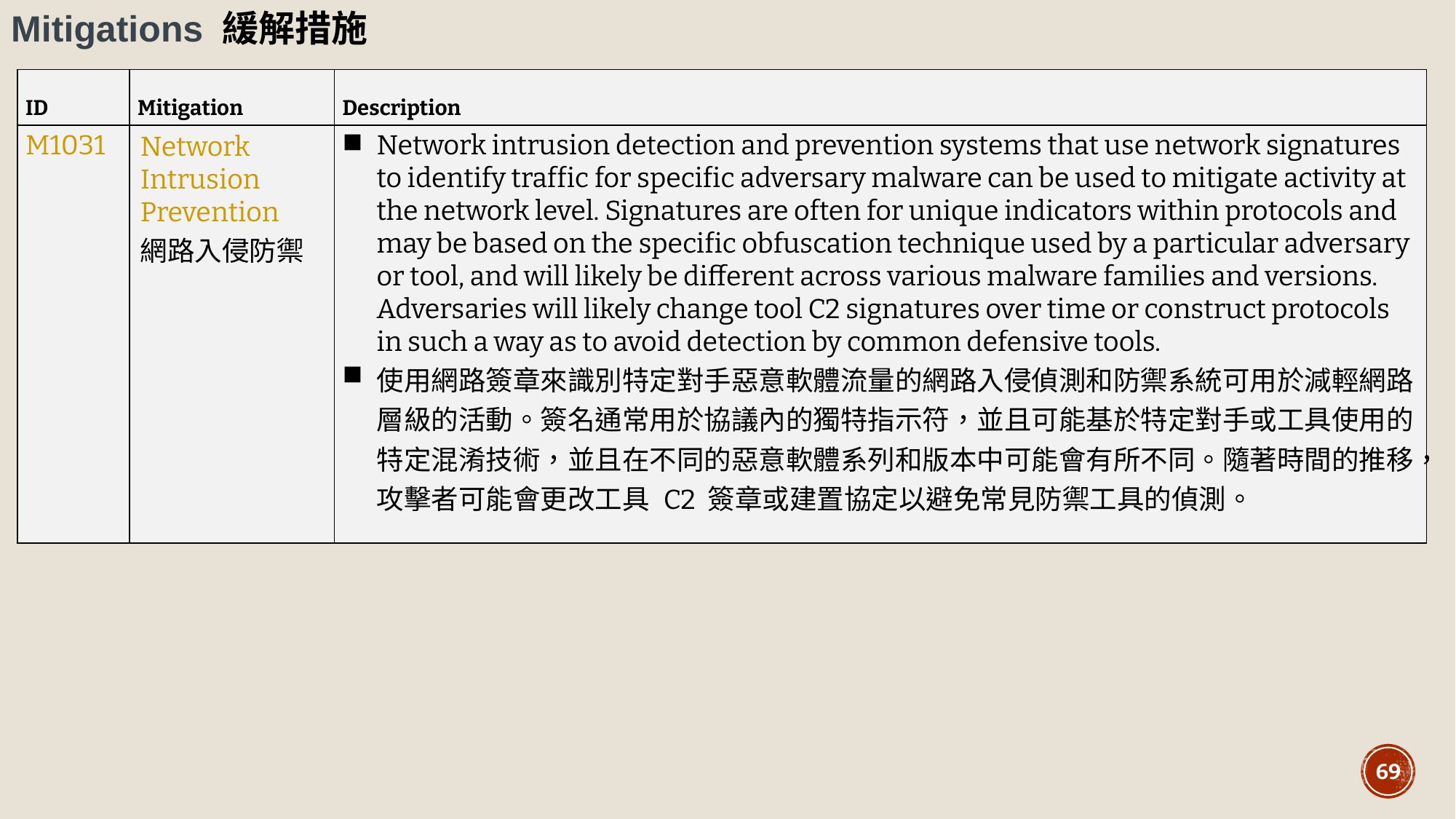

Mitigations 緩解措施
| ID | Mitigation | Description |
| --- | --- | --- |
| M1031 | Network Intrusion Prevention 網路入侵防禦 | Network intrusion detection and prevention systems that use network signatures to identify traffic for specific adversary malware can be used to mitigate activity at the network level. Signatures are often for unique indicators within protocols and may be based on the specific obfuscation technique used by a particular adversary or tool, and will likely be different across various malware families and versions. Adversaries will likely change tool C2 signatures over time or construct protocols in such a way as to avoid detection by common defensive tools. 使用網路簽章來識別特定對手惡意軟體流量的網路入侵偵測和防禦系統可用於減輕網路層級的活動。簽名通常用於協議內的獨特指示符，並且可能基於特定對手或工具使用的特定混淆技術，並且在不同的惡意軟體系列和版本中可能會有所不同。隨著時間的推移，攻擊者可能會更改工具 C2 簽章或建置協定以避免常見防禦工具的偵測。 |
69